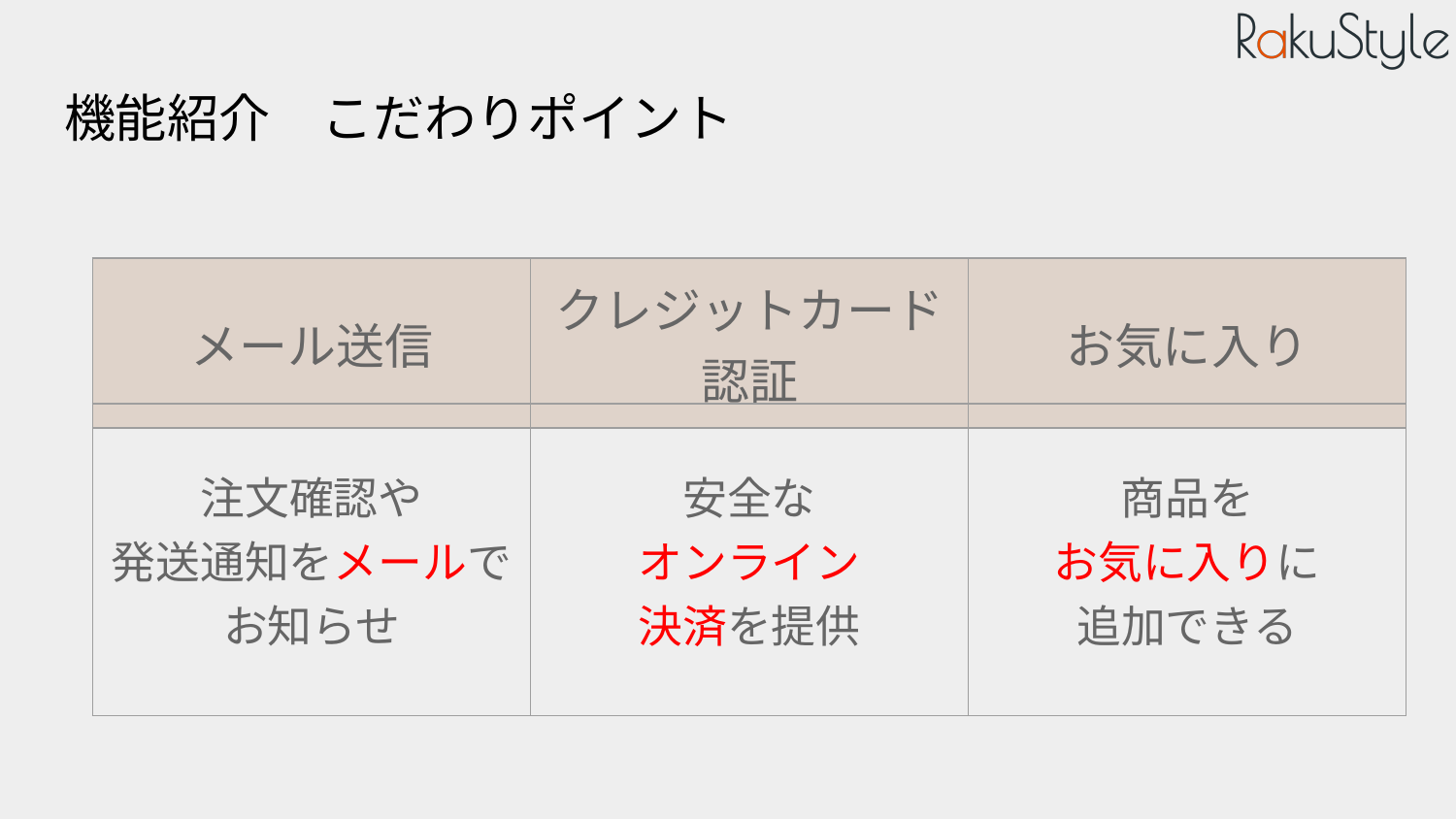

# 機能紹介　こだわりポイント
| メール送信 | クレジットカード認証 | お気に入り |
| --- | --- | --- |
| 注文確認や 発送通知をメールで お知らせ | 安全な オンライン 決済を提供 | 商品を お気に入りに 追加できる |
| --- | --- | --- |